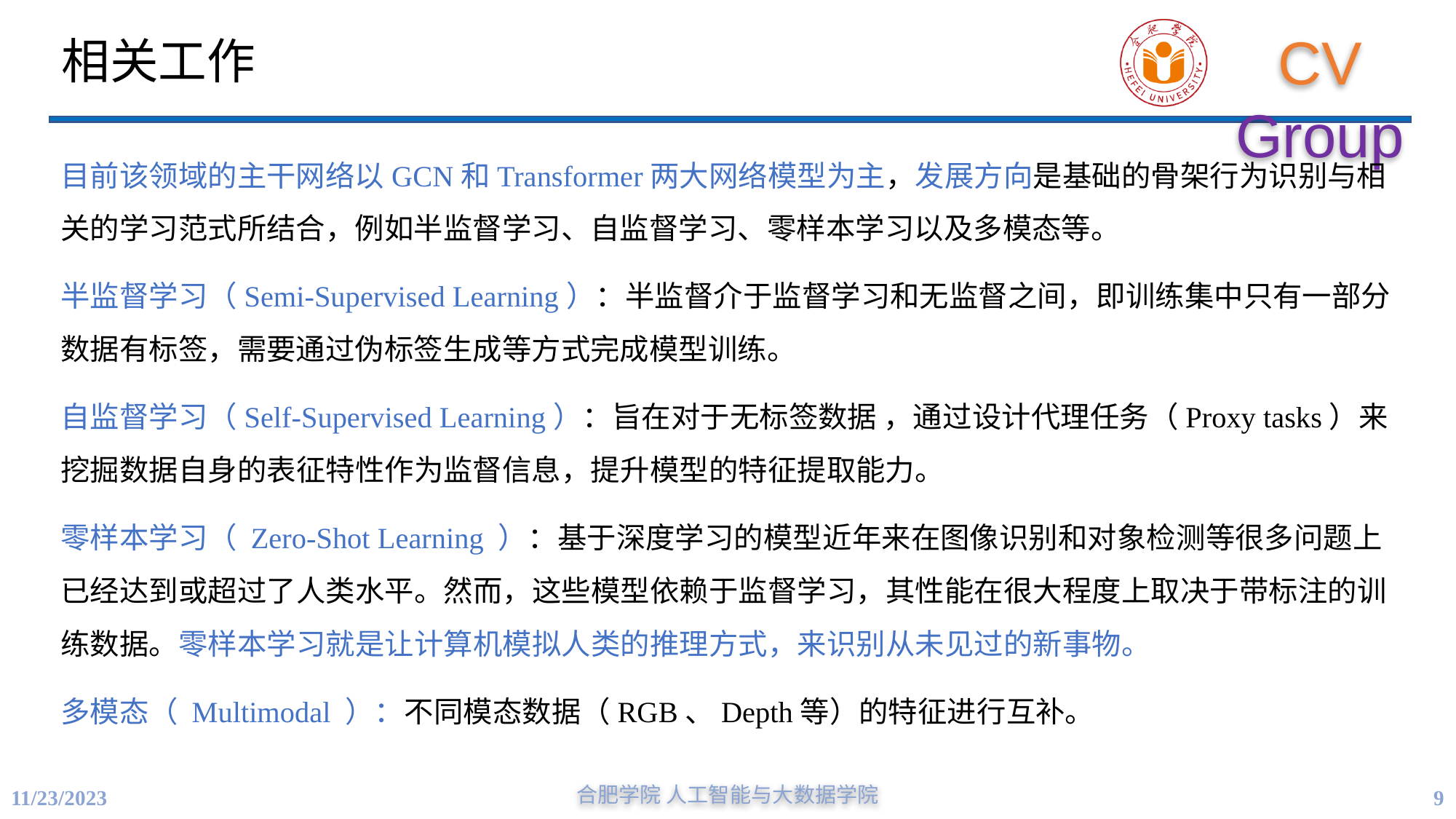

# 相关工作
目前该领域的主干网络以GCN和Transformer两大网络模型为主，发展方向是基础的骨架行为识别与相关的学习范式所结合，例如半监督学习、自监督学习、零样本学习以及多模态等。
半监督学习（Semi-Supervised Learning）：半监督介于监督学习和无监督之间，即训练集中只有一部分数据有标签，需要通过伪标签生成等方式完成模型训练。
自监督学习（Self-Supervised Learning）：旨在对于无标签数据 ，通过设计代理任务（Proxy tasks）来挖掘数据自身的表征特性作为监督信息，提升模型的特征提取能力。
零样本学习（ Zero-Shot Learning ）：基于深度学习的模型近年来在图像识别和对象检测等很多问题上已经达到或超过了人类水平。然而，这些模型依赖于监督学习，其性能在很大程度上取决于带标注的训练数据。零样本学习就是让计算机模拟人类的推理方式，来识别从未见过的新事物。
多模态（ Multimodal ）：不同模态数据（RGB、Depth等）的特征进行互补。

合肥学院 人工智能与大数据学院
9
11/23/2023